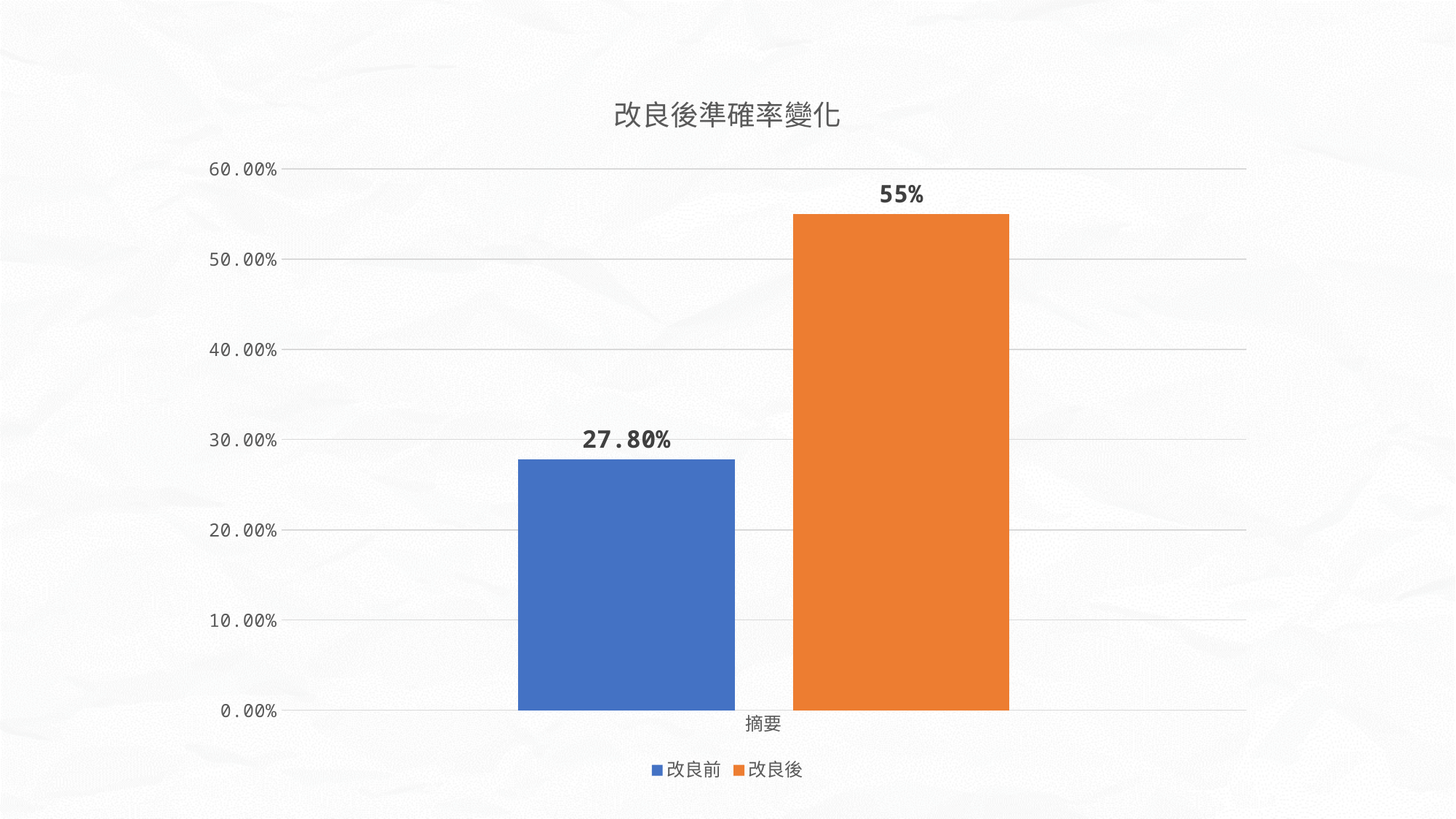

### Chart: 改良後準確率變化

| Category | 改良前 | 改良後 |
|---|---|---|
| 摘要 | 0.278 | 0.55 |